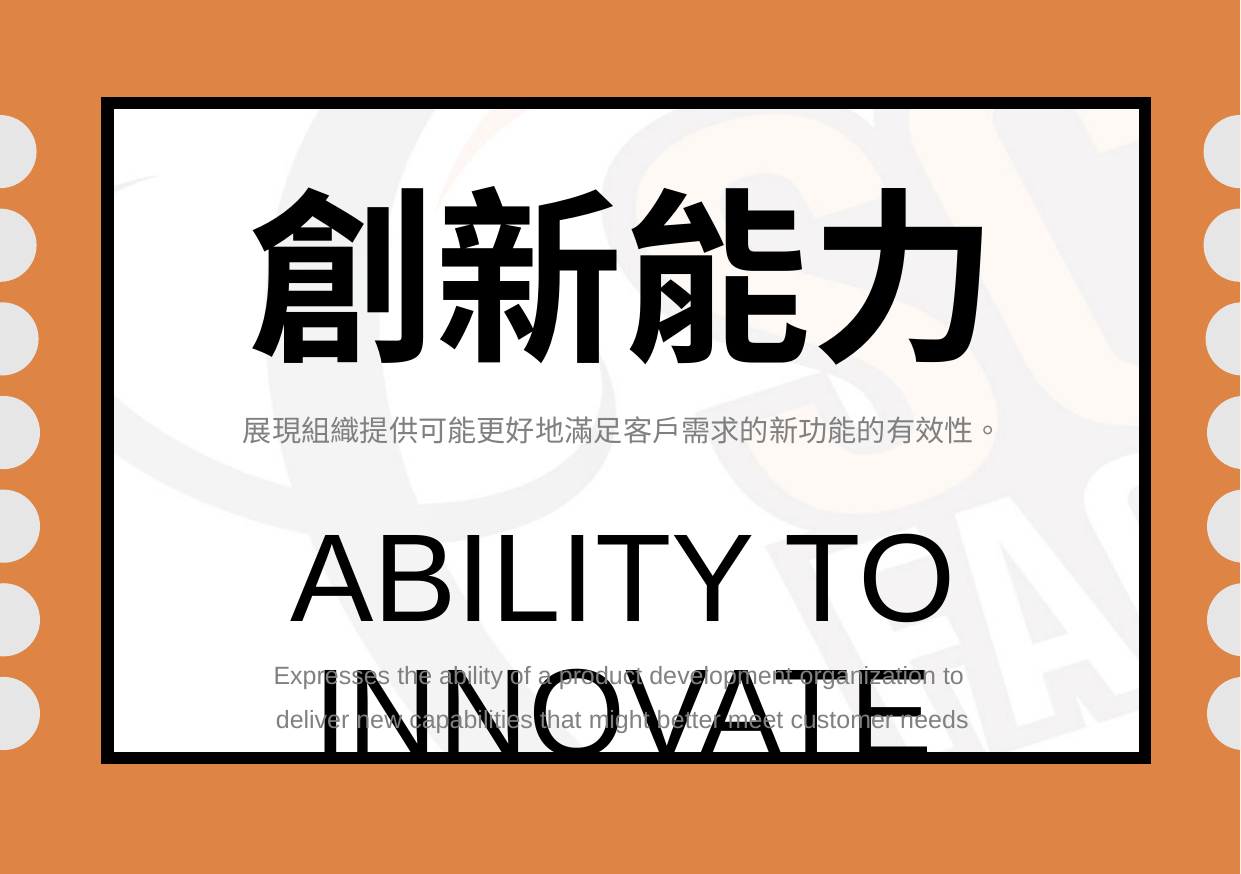

# 創新能力
展現組織提供可能更好地滿足客戶需求的新功能的有效性。
ABILITY TO INNOVATE
Expresses the ability of a product development organization to
deliver new capabilities that might better meet customer needs